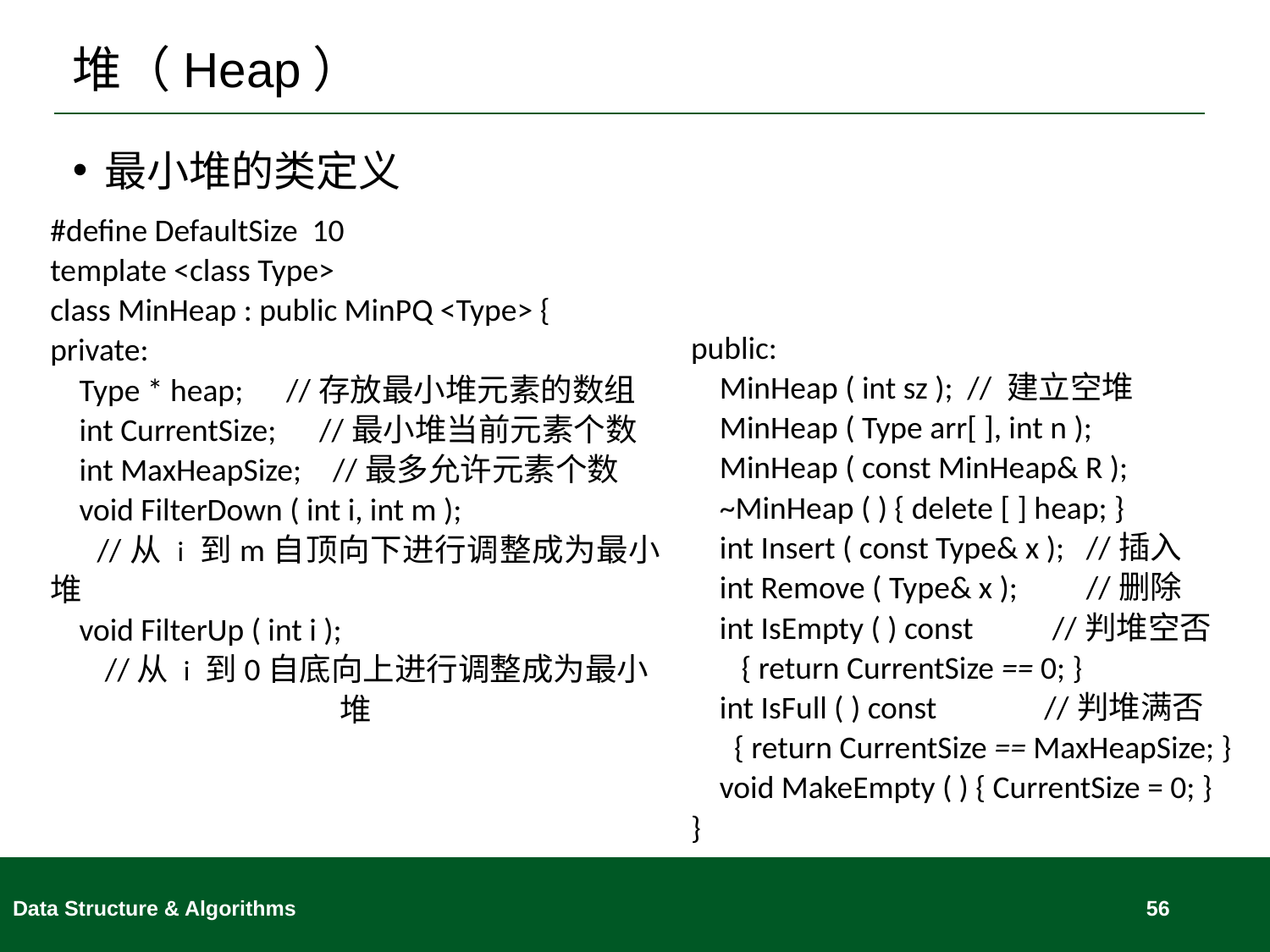

# 堆（Heap）
最小堆的类定义
#define DefaultSize  10
template <class Type>
class MinHeap : public MinPQ <Type> {
private:
    Type * heap;      //存放最小堆元素的数组
    int CurrentSize;      //最小堆当前元素个数
    int MaxHeapSize;	    //最多允许元素个数
    void FilterDown ( int i, int m );
      //从 i 到m自顶向下进行调整成为最小堆
    void FilterUp ( int i );
      //从 i 到0自底向上进行调整成为最小堆
public:
    MinHeap ( int sz );  // 建立空堆
    MinHeap ( Type arr[ ], int n );
    MinHeap ( const MinHeap& R );
    ~MinHeap ( ) { delete [ ] heap; }
    int Insert ( const Type& x );	  //插入
    int Remove ( Type& x ); 	  //删除
    int IsEmpty ( ) const           //判堆空否
       { return CurrentSize == 0; }
    int IsFull ( ) const               //判堆满否
      { return CurrentSize == MaxHeapSize; }
    void MakeEmpty ( ) { CurrentSize = 0; }
}
Data Structure & Algorithms
56